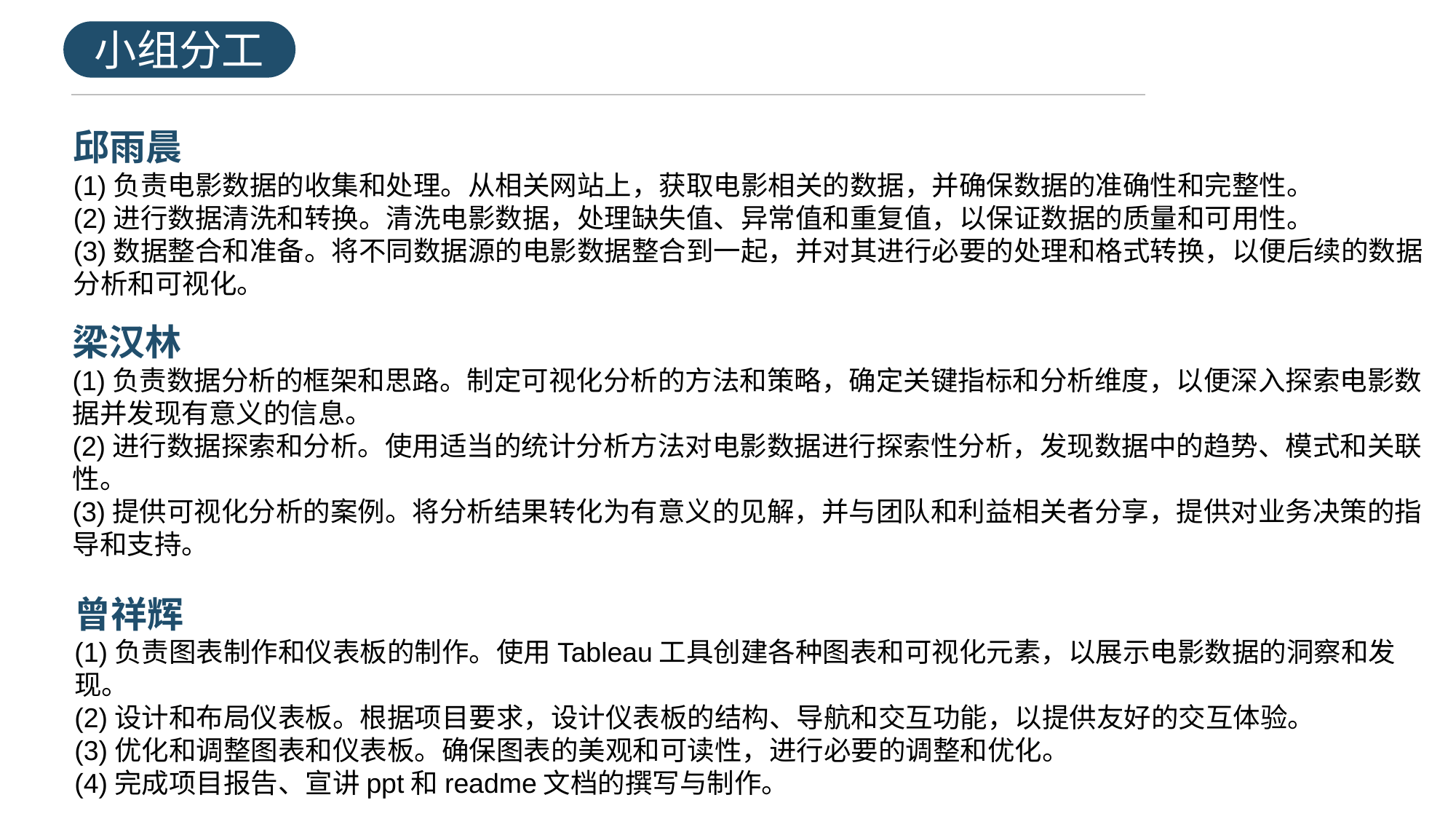

小组分工

邱雨晨
(1)负责电影数据的收集和处理。从相关网站上，获取电影相关的数据，并确保数据的准确性和完整性。
(2)进行数据清洗和转换。清洗电影数据，处理缺失值、异常值和重复值，以保证数据的质量和可用性。
(3)数据整合和准备。将不同数据源的电影数据整合到一起，并对其进行必要的处理和格式转换，以便后续的数据分析和可视化。
梁汉林
(1)负责数据分析的框架和思路。制定可视化分析的方法和策略，确定关键指标和分析维度，以便深入探索电影数据并发现有意义的信息。
(2)进行数据探索和分析。使用适当的统计分析方法对电影数据进行探索性分析，发现数据中的趋势、模式和关联性。
(3)提供可视化分析的案例。将分析结果转化为有意义的见解，并与团队和利益相关者分享，提供对业务决策的指导和支持。
目 录
CONTENTS
曾祥辉
(1)负责图表制作和仪表板的制作。使用Tableau工具创建各种图表和可视化元素，以展示电影数据的洞察和发现。
(2)设计和布局仪表板。根据项目要求，设计仪表板的结构、导航和交互功能，以提供友好的交互体验。
(3)优化和调整图表和仪表板。确保图表的美观和可读性，进行必要的调整和优化。
(4)完成项目报告、宣讲ppt和readme文档的撰写与制作。